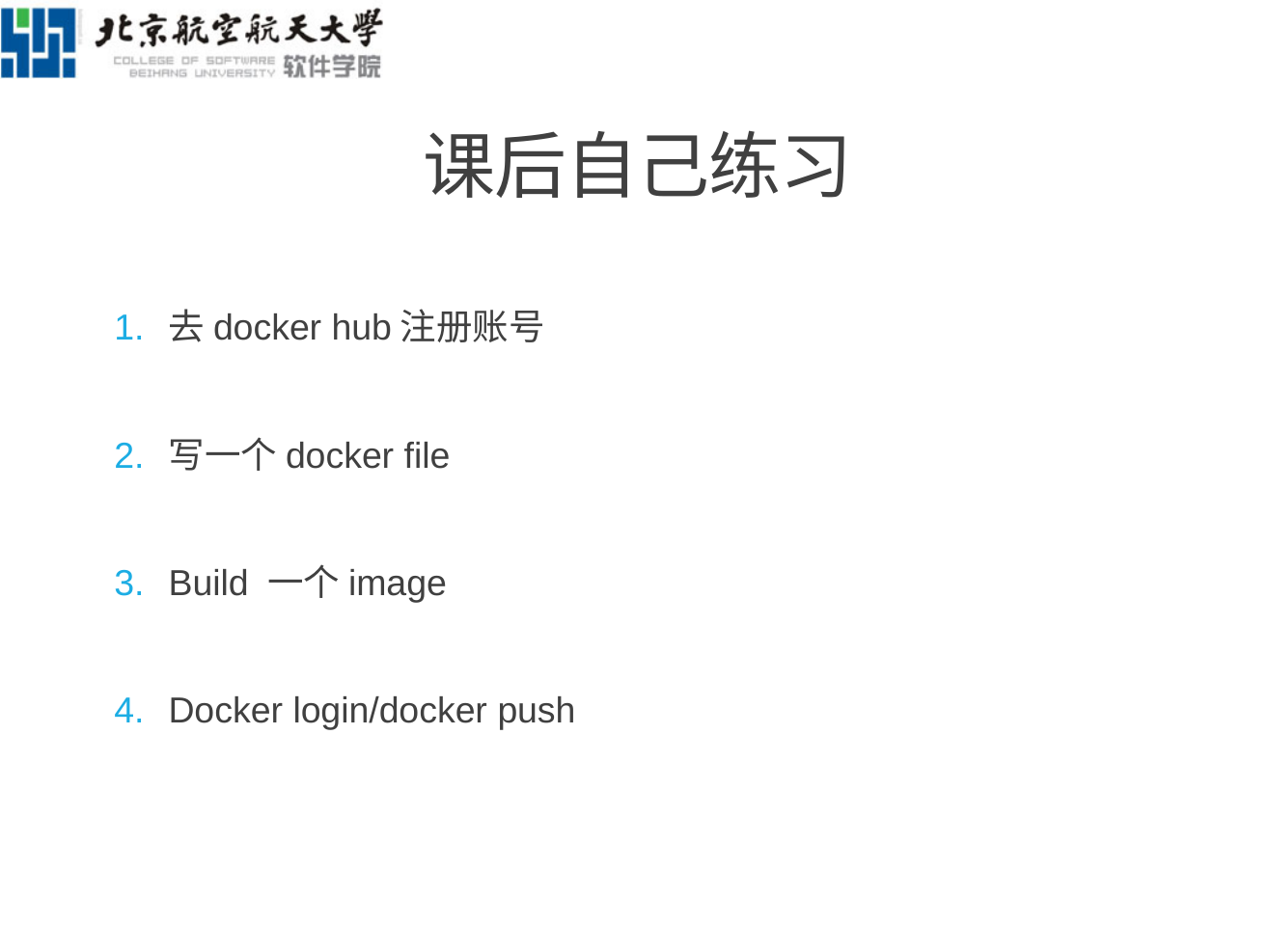

# 课后自己练习

去docker hub注册账号

写一个docker file

Build 一个image

Docker login/docker push